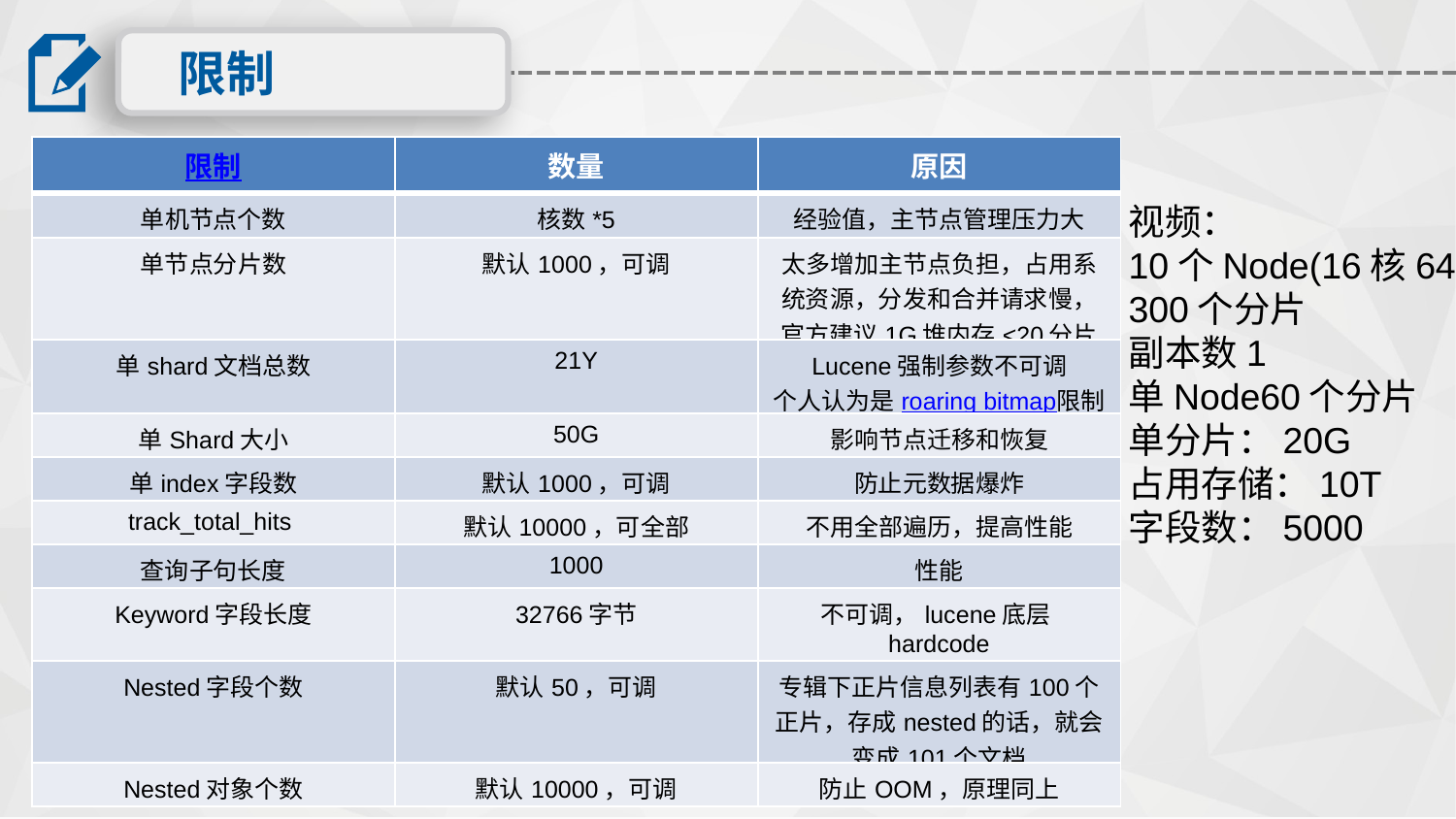

限制
| 限制 | 数量 | 原因 |
| --- | --- | --- |
| 单机节点个数 | 核数\*5 | 经验值，主节点管理压力大 |
| 单节点分片数 | 默认1000，可调 | 太多增加主节点负担，占用系统资源，分发和合并请求慢，官方建议1G堆内存<20分片 |
| 单shard文档总数 | 21Y | Lucene强制参数不可调 个人认为是roaring bitmap限制 |
| 单Shard大小 | 50G | 影响节点迁移和恢复 |
| 单index字段数 | 默认1000，可调 | 防止元数据爆炸 |
| track\_total\_hits | 默认10000，可全部 | 不用全部遍历，提高性能 |
| 查询子句长度 | 1000 | 性能 |
| Keyword字段长度 | 32766字节 | 不可调，lucene底层hardcode |
| Nested字段个数 | 默认50，可调 | 专辑下正片信息列表有100个正片，存成nested的话，就会变成101个文档 |
| Nested对象个数 | 默认10000，可调 | 防止OOM，原理同上 |
视频：
10个Node(16核64G)
300个分片
副本数1
单Node60个分片
单分片：20G
占用存储：10T
字段数：5000